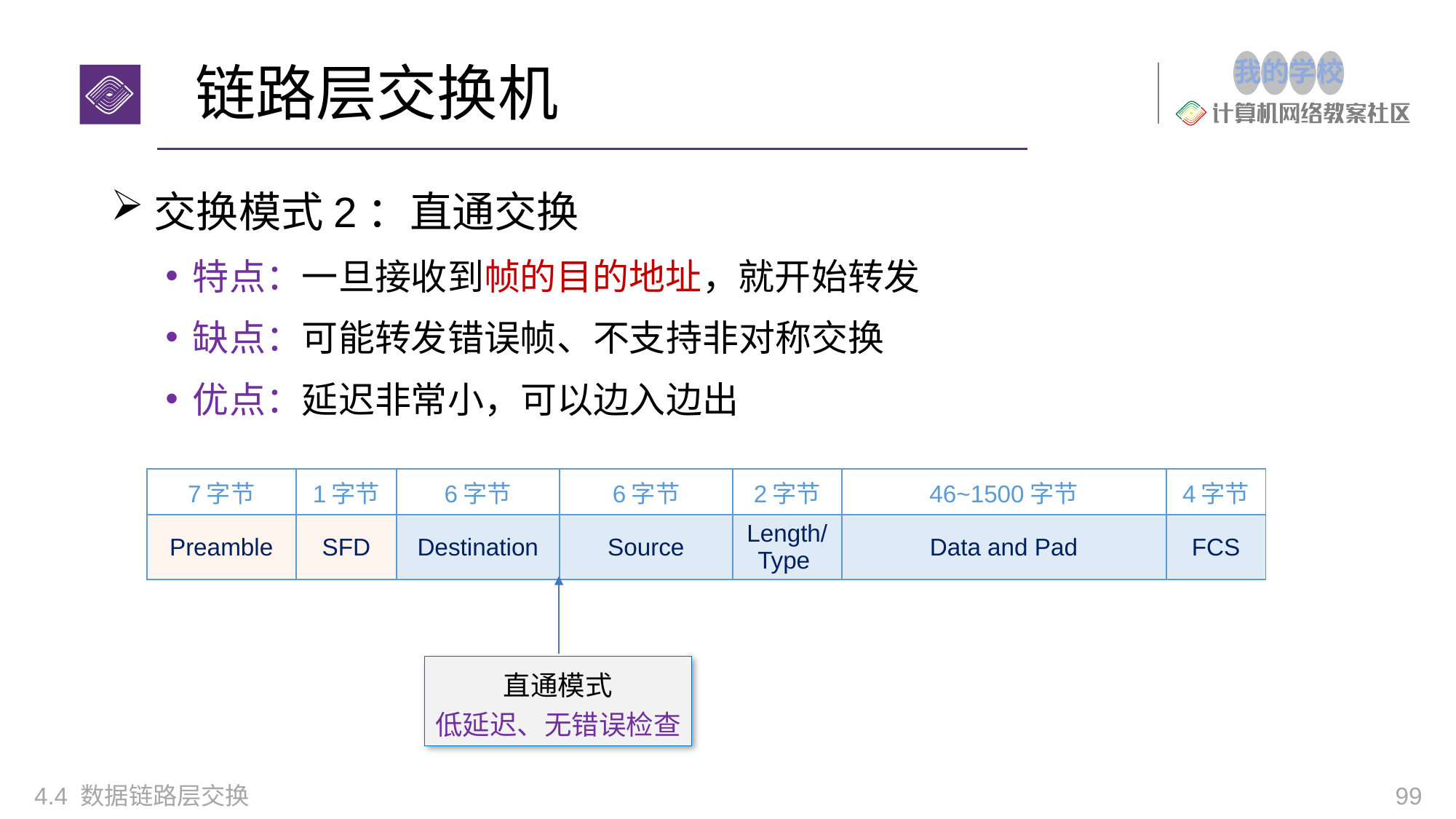

# 链路层交换机
交换模式2：直通交换
特点：一旦接收到帧的目的地址，就开始转发
缺点：可能转发错误帧、不支持非对称交换
优点：延迟非常小，可以边入边出

| 7字节 | 1字节 | 6字节 | 6字节 | 2字节 | 46~1500字节 | 4字节 |
| --- | --- | --- | --- | --- | --- | --- |
| Preamble | SFD | Destination | Source | Length/Type | Data and Pad | FCS |
直通模式
低延迟、无错误检查
4.4 数据链路层交换
99